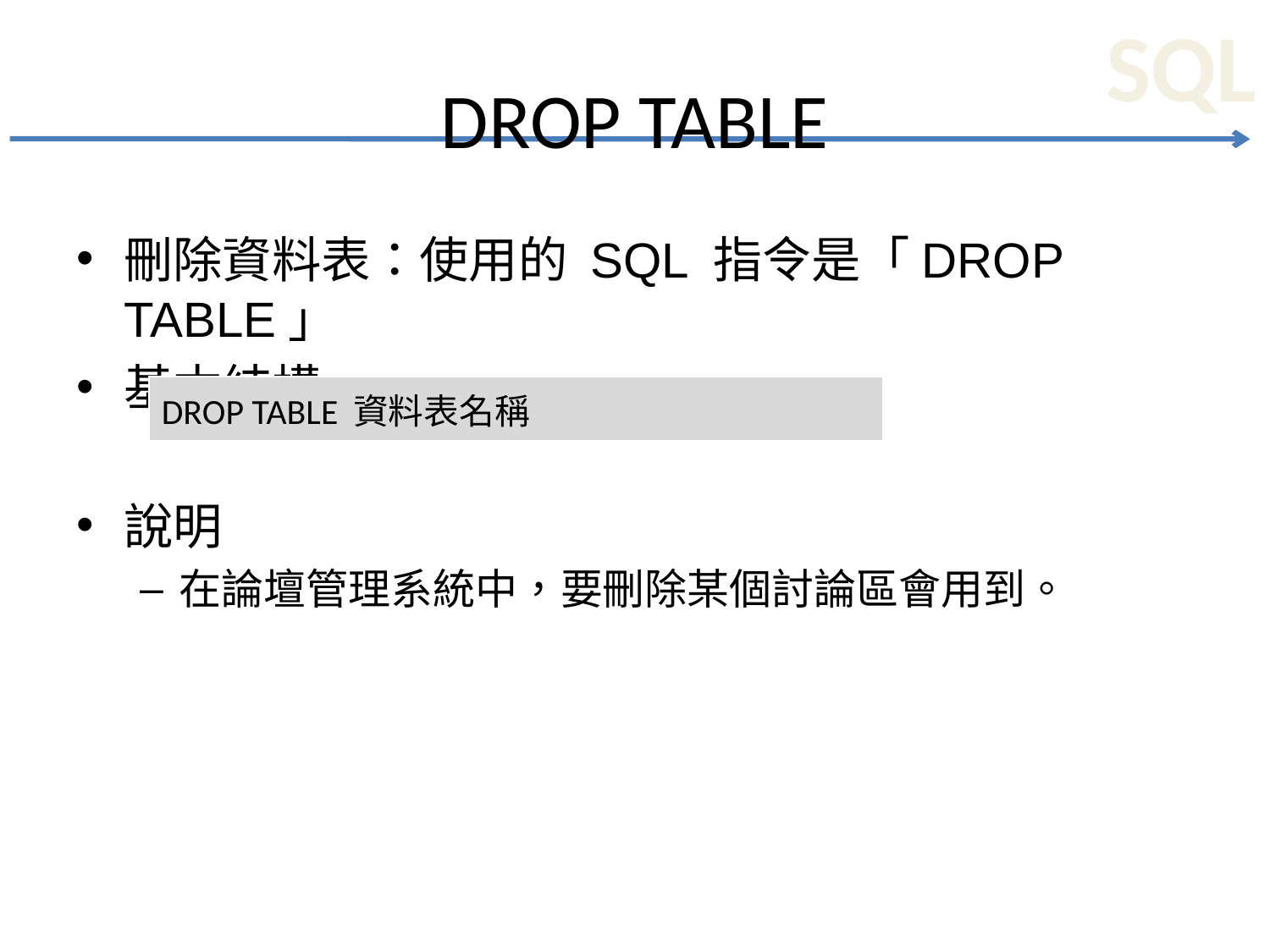

# DROP TABLE
刪除資料表：使用的 SQL 指令是「DROP TABLE」
基本結構

說明
在論壇管理系統中，要刪除某個討論區會用到。
| DROP TABLE 資料表名稱 |
| --- |